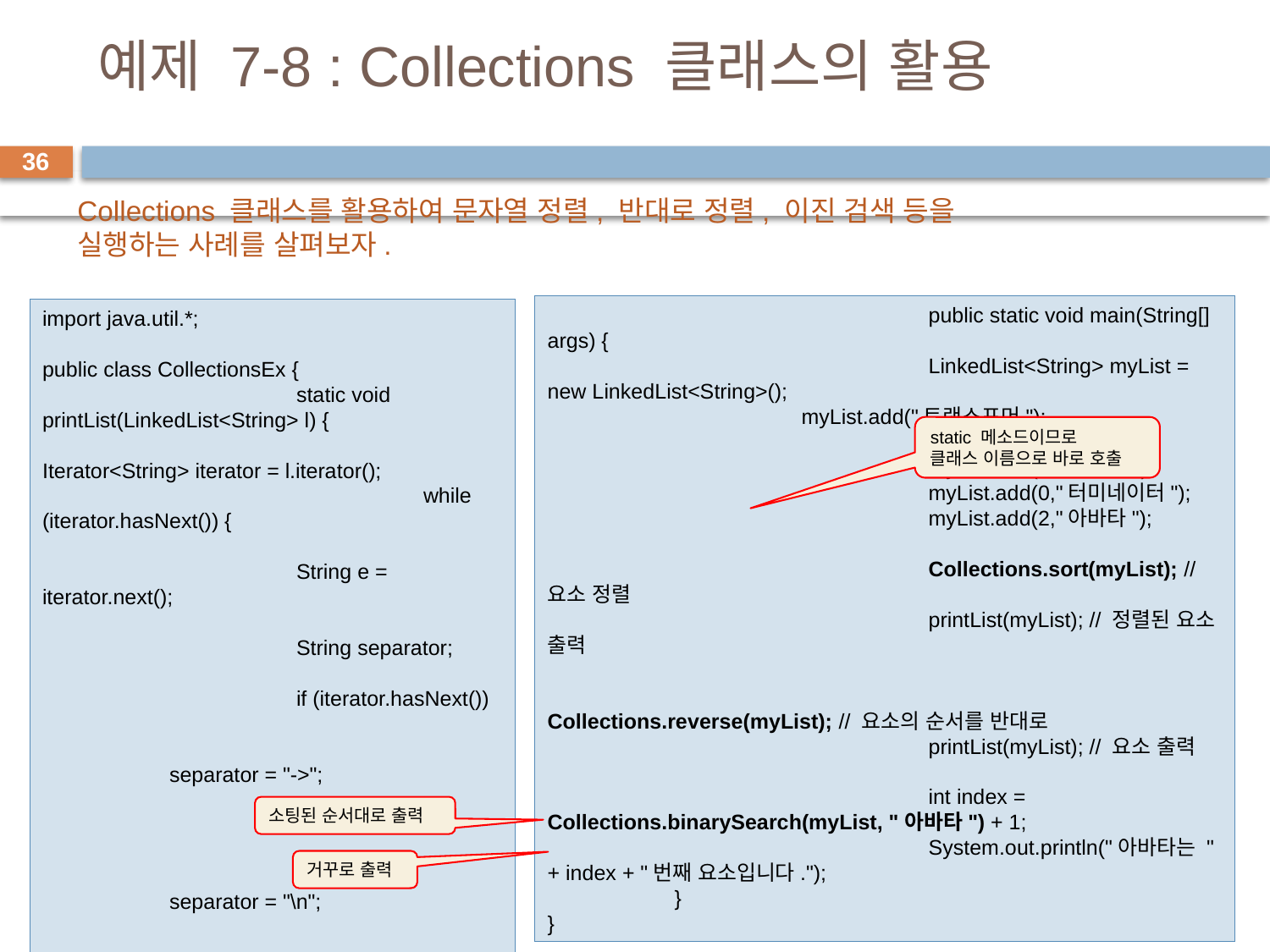

# 예제 7-8 : Collections 클래스의 활용
36
Collections 클래스를 활용하여 문자열 정렬, 반대로 정렬, 이진 검색 등을
실행하는 사례를 살펴보자.
			public static void main(String[] args) {
			LinkedList<String> myList = new LinkedList<String>(); 						myList.add("트랜스포머");
			myList.add("스타워즈");
			myList.add("매트릭스");
			myList.add(0,"터미네이터");
			myList.add(2,"아바타");

			Collections.sort(myList); // 요소 정렬
			printList(myList); // 정렬된 요소 출력

			Collections.reverse(myList); // 요소의 순서를 반대로
			printList(myList); // 요소 출력

			int index = Collections.binarySearch(myList, "아바타") + 1;
			System.out.println("아바타는 " + index + "번째 요소입니다.");
	}
}
import java.util.*;

public class CollectionsEx {
		static void printList(LinkedList<String> l) {
			Iterator<String> iterator = l.iterator();
			while (iterator.hasNext()) {
					String e = iterator.next();
					String separator;
					if (iterator.hasNext())
							separator = "->";
					else
							separator = "\n";
					System.out.print(e+separator);
			}
		}

static 메소드이므로
클래스 이름으로 바로 호출
소팅된 순서대로 출력
매트릭스->스타워즈->아바타->터미네이터->트랜스포머
트랜스포머->터미네이터->아바타->스타워즈->매트릭스
아바타는 3번째 요소입니다.
거꾸로 출력